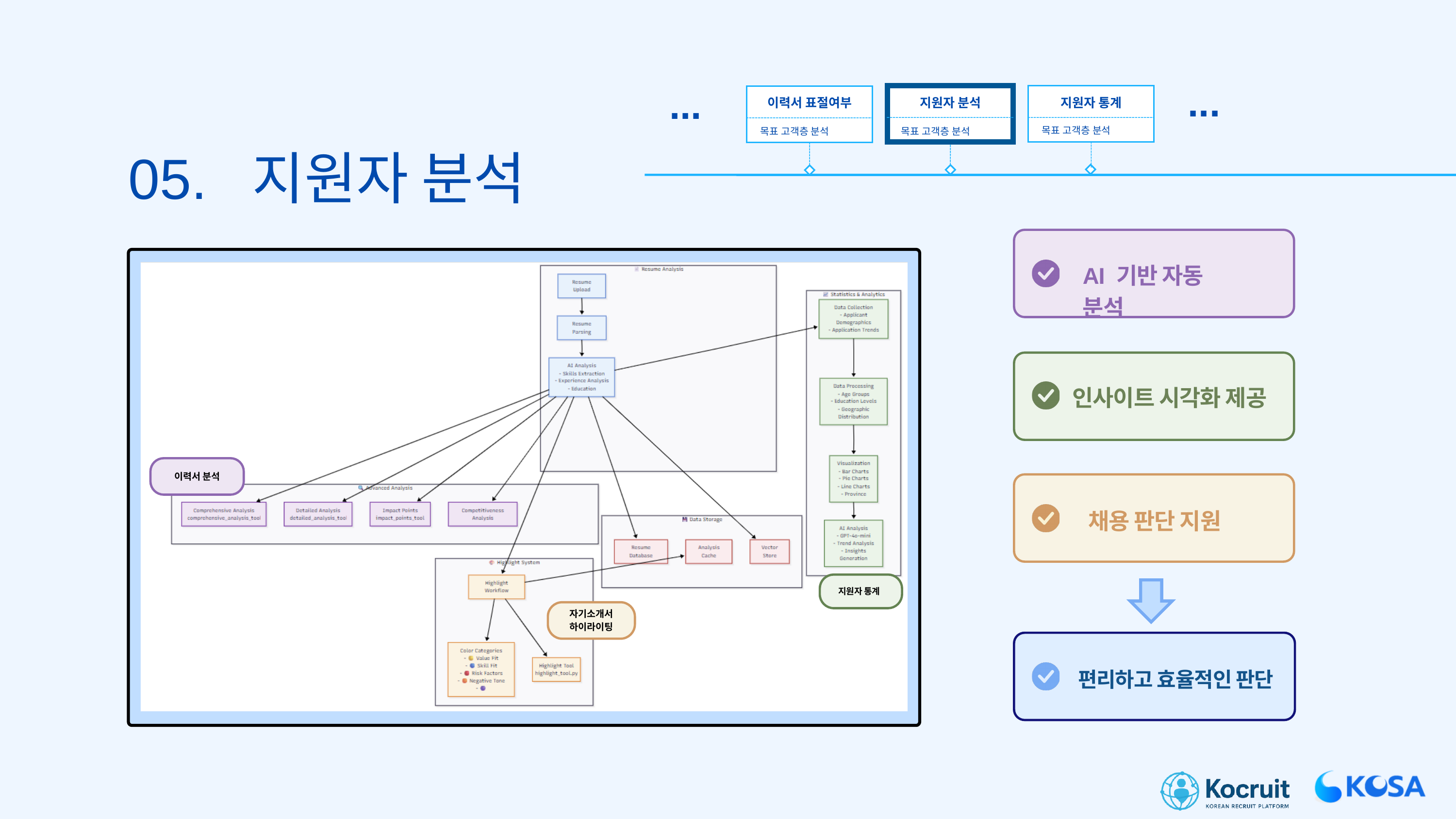

...
...

지원자 통계
지원자 분석
이력서 표절여부

목표 고객층 분석
목표 고객층 분석
목표 고객층 분석
05.  지원자 분석

AI 기반 자동 분석

인사이트 시각화 제공

이력서 분석

채용 판단 지원

지원자 통계

자기소개서
하이라이팅

편리하고 효율적인 판단